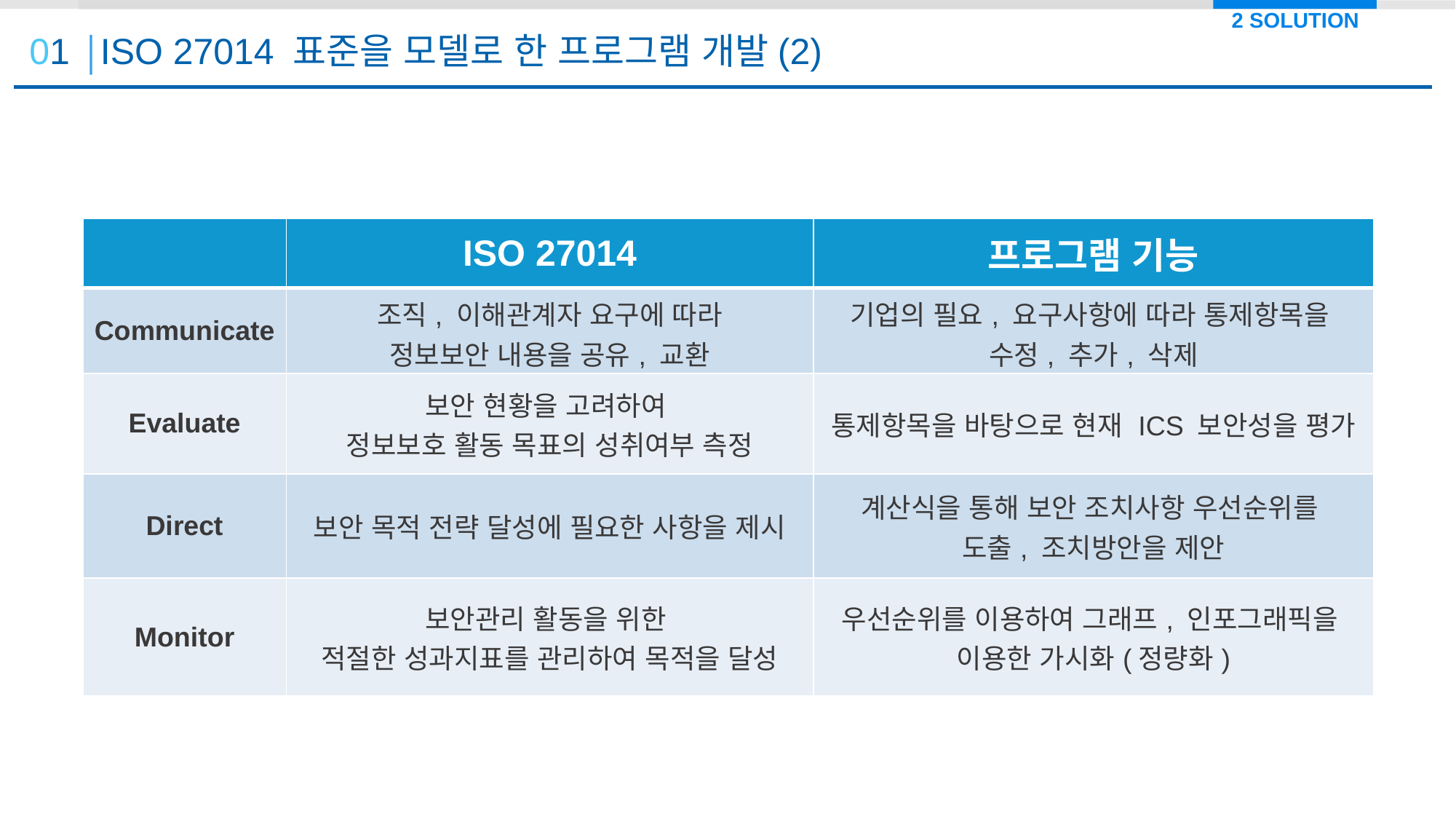

2 SOLUTION
01   ISO 27014 표준을 모델로 한 프로그램 개발(2)
PROBLEM
|  | ISO 27014 | 프로그램 기능 |
| --- | --- | --- |
| Communicate | 조직, 이해관계자 요구에 따라 정보보안 내용을 공유, 교환 | 기업의 필요, 요구사항에 따라 통제항목을 수정, 추가, 삭제 |
| Evaluate | 보안 현황을 고려하여 정보보호 활동 목표의 성취여부 측정 | 통제항목을 바탕으로 현재 ICS 보안성을 평가 |
| Direct | 보안 목적 전략 달성에 필요한 사항을 제시 | 계산식을 통해 보안 조치사항 우선순위를 도출, 조치방안을 제안 |
| Monitor | 보안관리 활동을 위한 적절한 성과지표를 관리하여 목적을 달성 | 우선순위를 이용하여 그래프, 인포그래픽을 이용한 가시화(정량화) |